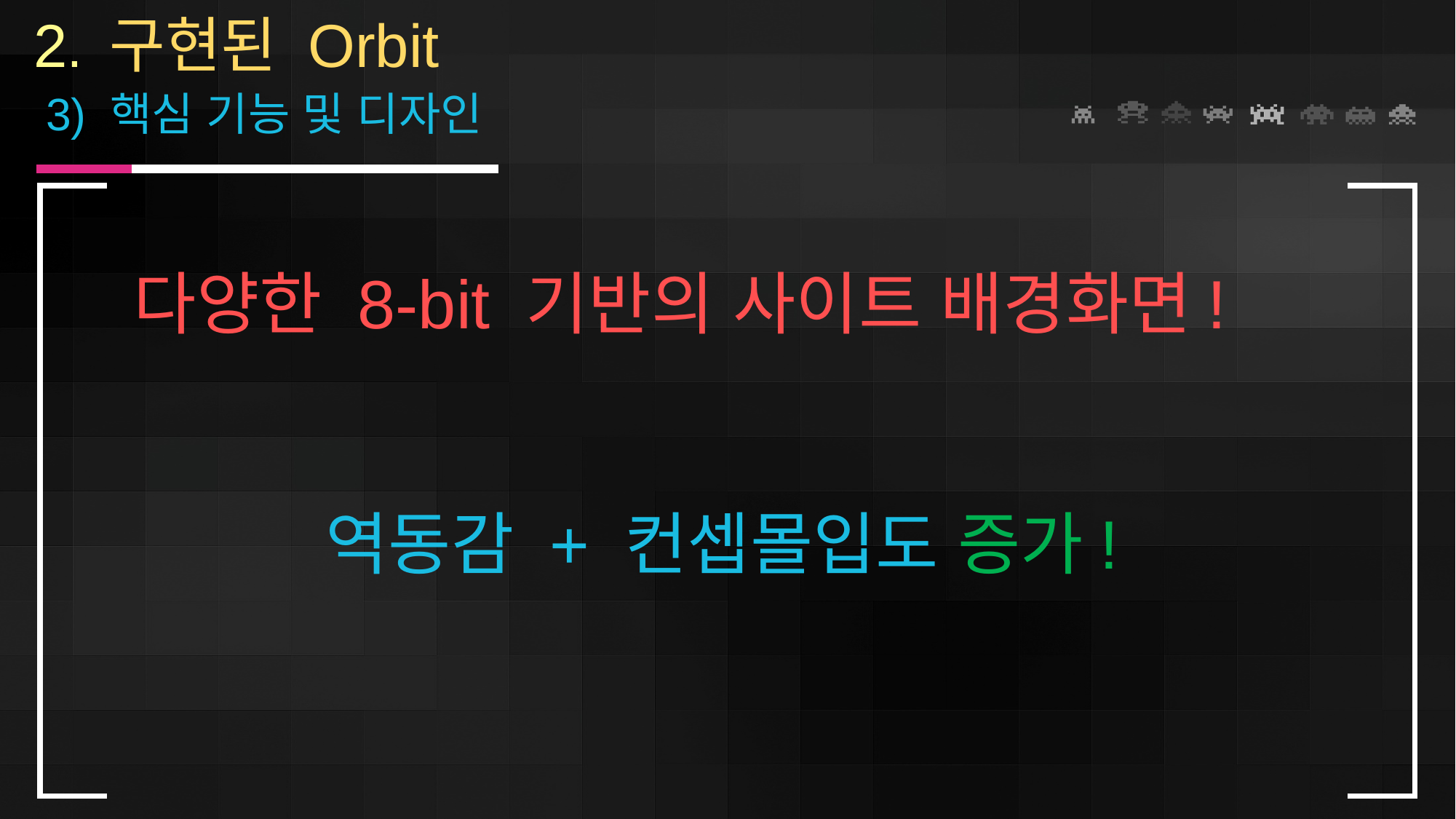

2. 구현된 Orbit

 3) 핵심 기능 및 디자인

다양한 8-bit 기반의 사이트 배경화면!
역동감 + 컨셉몰입도 증가!